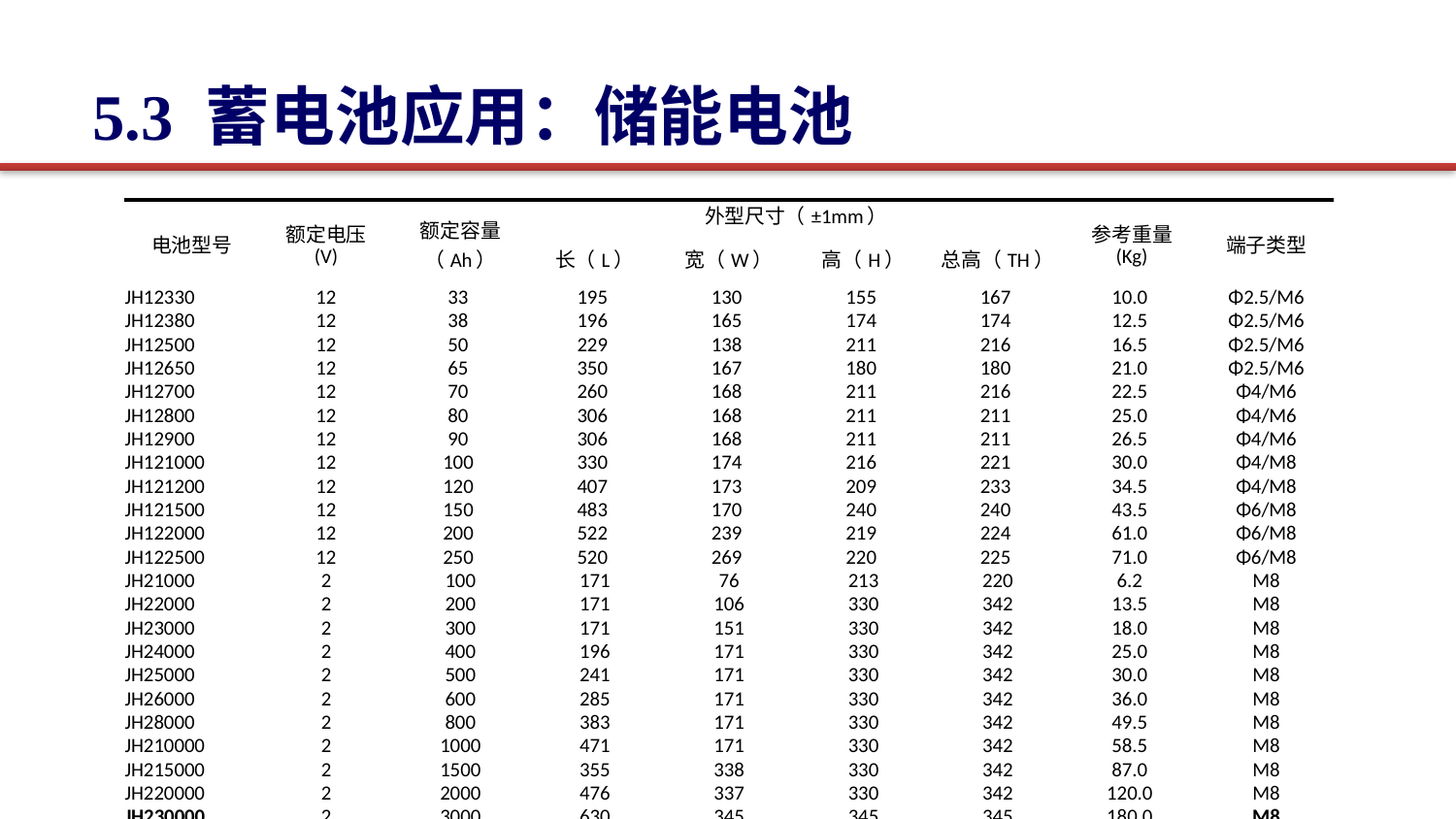

5.3 蓄电池应用：储能电池

| 电池型号 | 额定电压 (V) | 额定容量 （Ah） | 外型尺寸（±1mm） |  |  |  | 参考重量 (Kg) | 端子类型 |
| --- | --- | --- | --- | --- | --- | --- | --- | --- |
|  |  |  | 长（L） | 宽（W） | 高（H） | 总高（TH） |  |  |
| JH12330 | 12 | 33 | 195 | 130 | 155 | 167 | 10.0 | Φ2.5/M6 |
| JH12380 | 12 | 38 | 196 | 165 | 174 | 174 | 12.5 | Φ2.5/M6 |
| JH12500 | 12 | 50 | 229 | 138 | 211 | 216 | 16.5 | Φ2.5/M6 |
| JH12650 | 12 | 65 | 350 | 167 | 180 | 180 | 21.0 | Φ2.5/M6 |
| JH12700 | 12 | 70 | 260 | 168 | 211 | 216 | 22.5 | Φ4/M6 |
| JH12800 | 12 | 80 | 306 | 168 | 211 | 211 | 25.0 | Φ4/M6 |
| JH12900 | 12 | 90 | 306 | 168 | 211 | 211 | 26.5 | Φ4/M6 |
| JH121000 | 12 | 100 | 330 | 174 | 216 | 221 | 30.0 | Φ4/M8 |
| JH121200 | 12 | 120 | 407 | 173 | 209 | 233 | 34.5 | Φ4/M8 |
| JH121500 | 12 | 150 | 483 | 170 | 240 | 240 | 43.5 | Φ6/M8 |
| JH122000 | 12 | 200 | 522 | 239 | 219 | 224 | 61.0 | Φ6/M8 |
| JH122500 | 12 | 250 | 520 | 269 | 220 | 225 | 71.0 | Φ6/M8 |
| JH21000 | 2 | 100 | 171 | 76 | 213 | 220 | 6.2 | M8 |
| JH22000 | 2 | 200 | 171 | 106 | 330 | 342 | 13.5 | M8 |
| JH23000 | 2 | 300 | 171 | 151 | 330 | 342 | 18.0 | M8 |
| JH24000 | 2 | 400 | 196 | 171 | 330 | 342 | 25.0 | M8 |
| JH25000 | 2 | 500 | 241 | 171 | 330 | 342 | 30.0 | M8 |
| JH26000 | 2 | 600 | 285 | 171 | 330 | 342 | 36.0 | M8 |
| JH28000 | 2 | 800 | 383 | 171 | 330 | 342 | 49.5 | M8 |
| JH210000 | 2 | 1000 | 471 | 171 | 330 | 342 | 58.5 | M8 |
| JH215000 | 2 | 1500 | 355 | 338 | 330 | 342 | 87.0 | M8 |
| JH220000 | 2 | 2000 | 476 | 337 | 330 | 342 | 120.0 | M8 |
| JH230000 | 2 | 3000 | 630 | 345 | 345 | 345 | 180.0 | M8 |